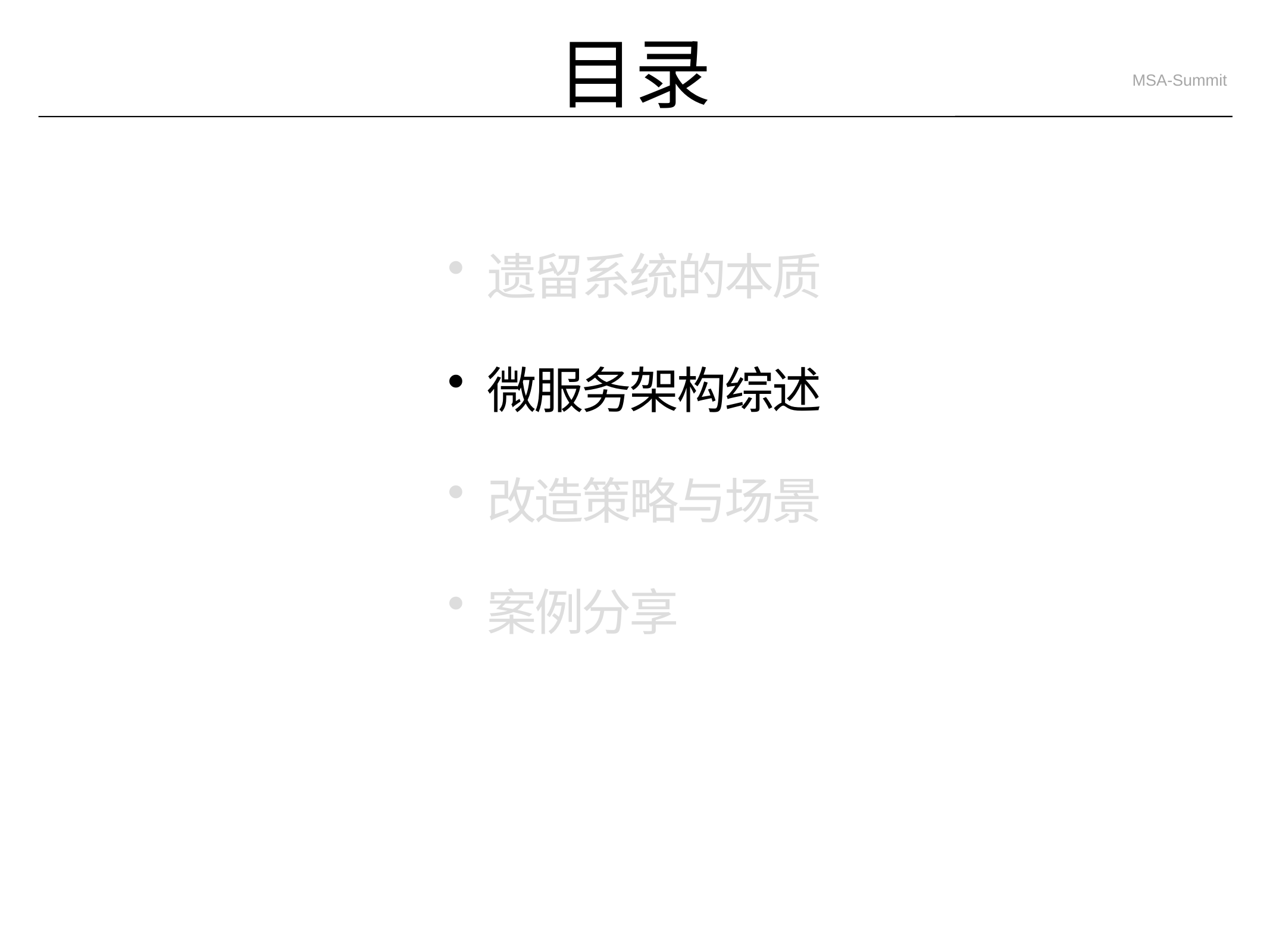

# 目录
遗留系统的本质
微服务架构综述
改造策略与场景
案例分享
20